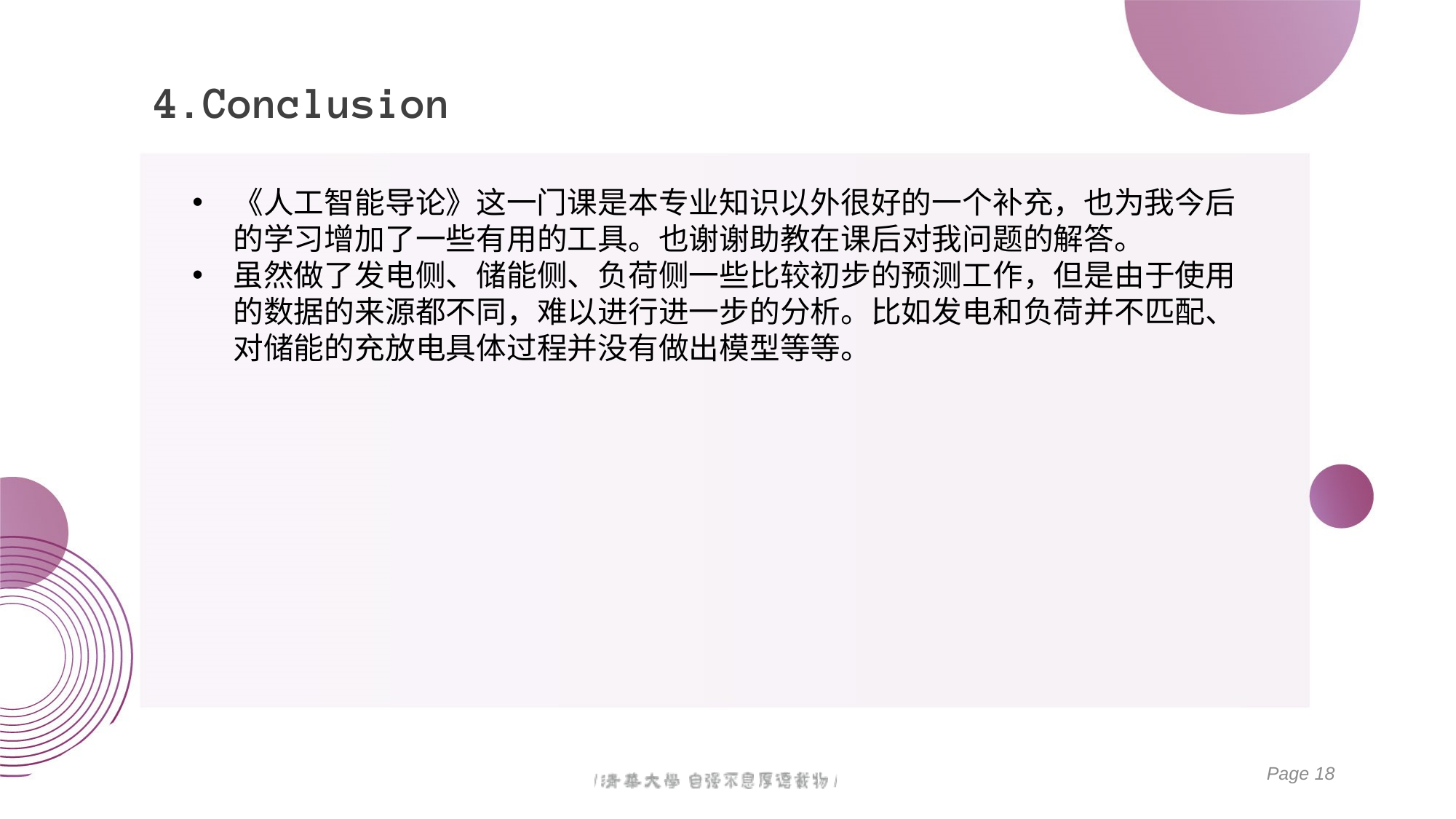

4.Conclusion
《人工智能导论》这一门课是本专业知识以外很好的一个补充，也为我今后的学习增加了一些有用的工具。也谢谢助教在课后对我问题的解答。
虽然做了发电侧、储能侧、负荷侧一些比较初步的预测工作，但是由于使用的数据的来源都不同，难以进行进一步的分析。比如发电和负荷并不匹配、对储能的充放电具体过程并没有做出模型等等。

Page 18